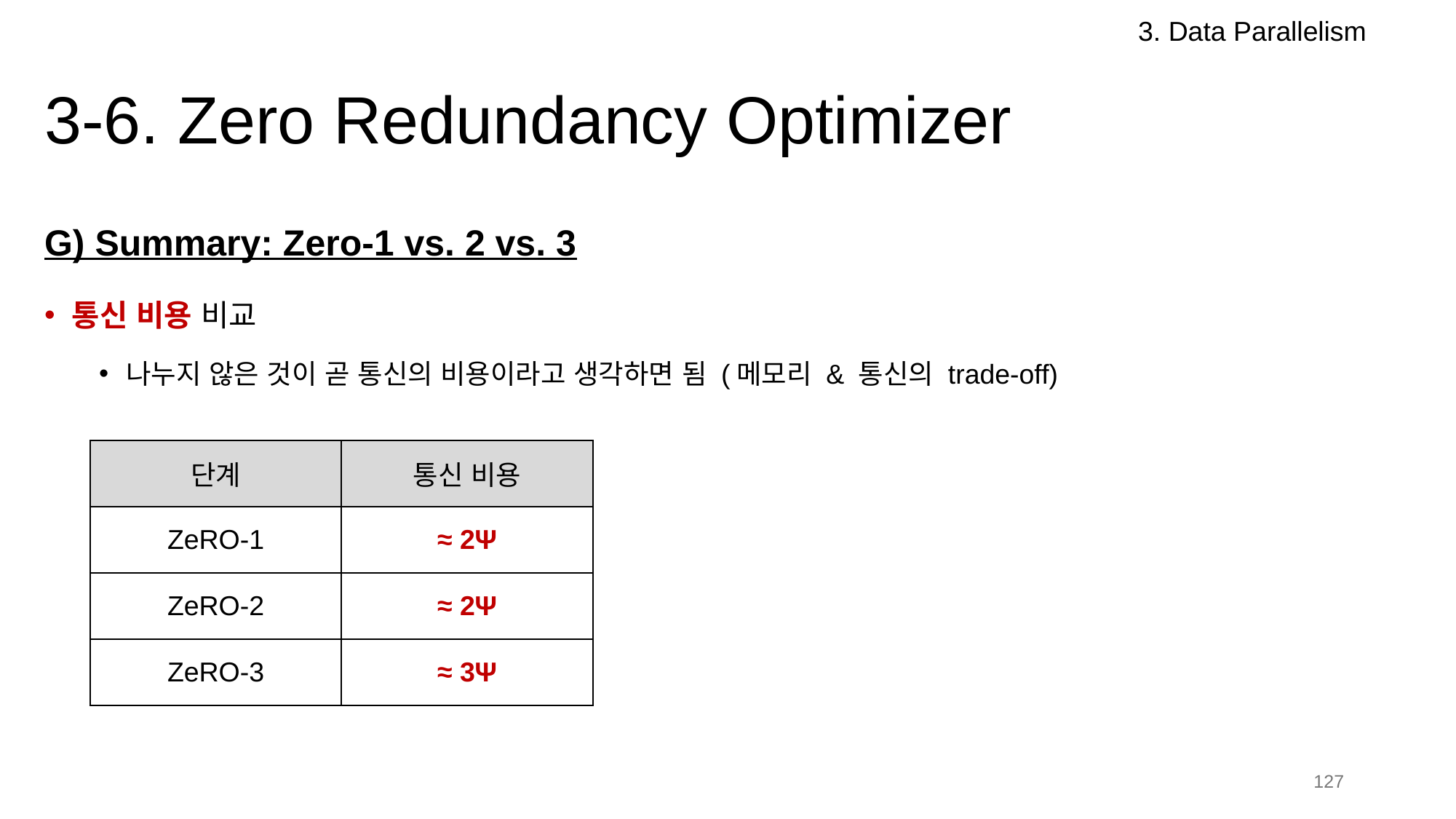

3. Data Parallelism
# 3-6. Zero Redundancy Optimizer
G) Summary: Zero-1 vs. 2 vs. 3
통신 비용 비교
나누지 않은 것이 곧 통신의 비용이라고 생각하면 됨 (메모리 & 통신의 trade-off)
| 단계 | 통신 비용 |
| --- | --- |
| ZeRO-1 | ≈ 2Ψ |
| ZeRO-2 | ≈ 2Ψ |
| ZeRO-3 | ≈ 3Ψ |
127